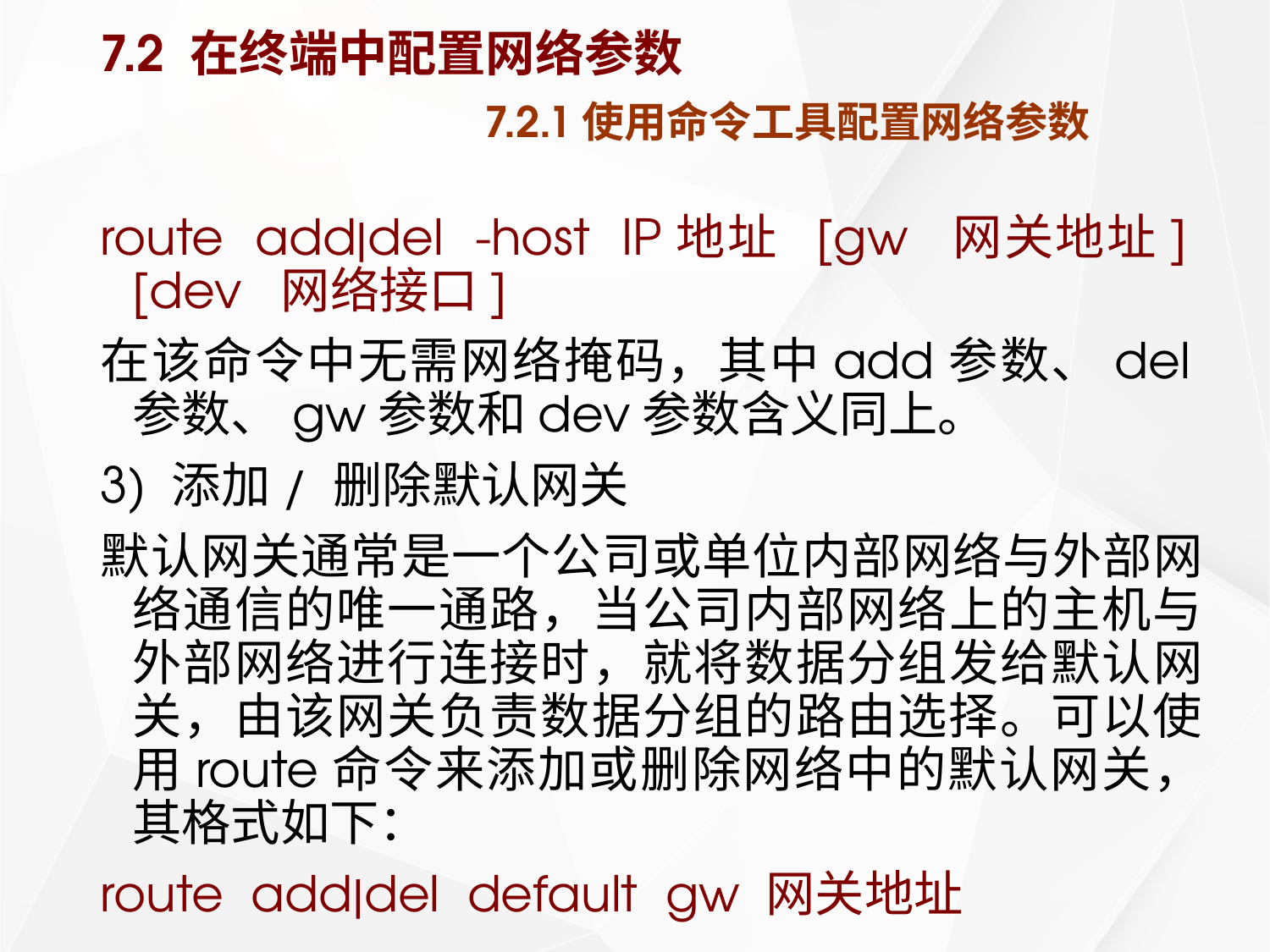

# 7.2 在终端中配置网络参数 7.2.1使用命令工具配置网络参数
route  add|del  -host  IP地址  [gw  网关地址]  [dev  网络接口]
在该命令中无需网络掩码，其中add参数、del参数、gw参数和dev参数含义同上。
3) 添加/ 删除默认网关
默认网关通常是一个公司或单位内部网络与外部网络通信的唯一通路，当公司内部网络上的主机与外部网络进行连接时，就将数据分组发给默认网关，由该网关负责数据分组的路由选择。可以使用route命令来添加或删除网络中的默认网关，其格式如下：
route  add|del  default  gw 网关地址